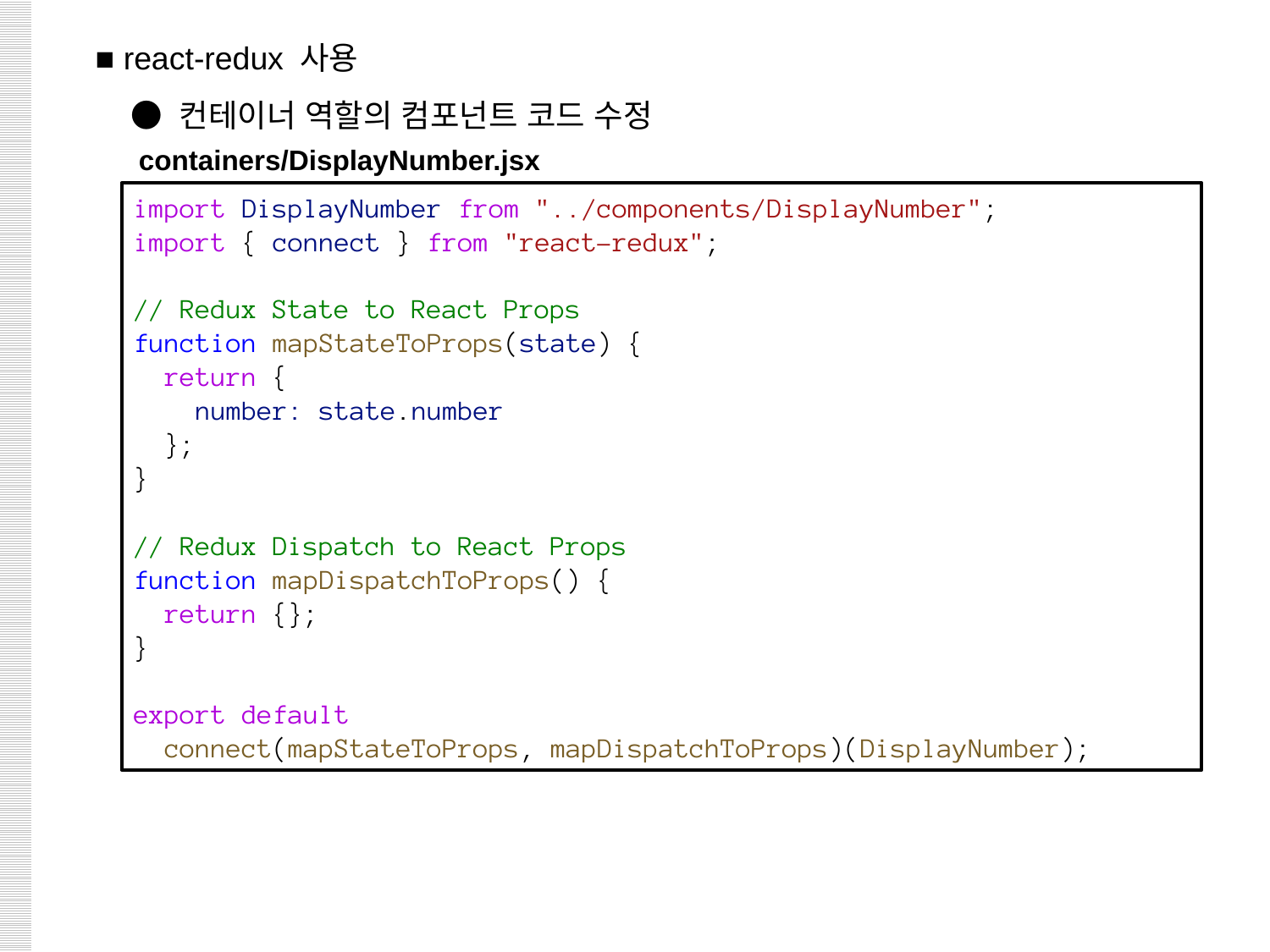

■ react-redux 사용
    ● 컨테이너 역할의 컴포넌트 코드 수정
containers/DisplayNumber.jsx
import DisplayNumber from "../components/DisplayNumber";
import { connect } from "react-redux";
// Redux State to React Props
function mapStateToProps(state) {
  return {
    number: state.number
  };
}

// Redux Dispatch to React Props
function mapDispatchToProps() {
  return {};
}
export default
  connect(mapStateToProps, mapDispatchToProps)(DisplayNumber);